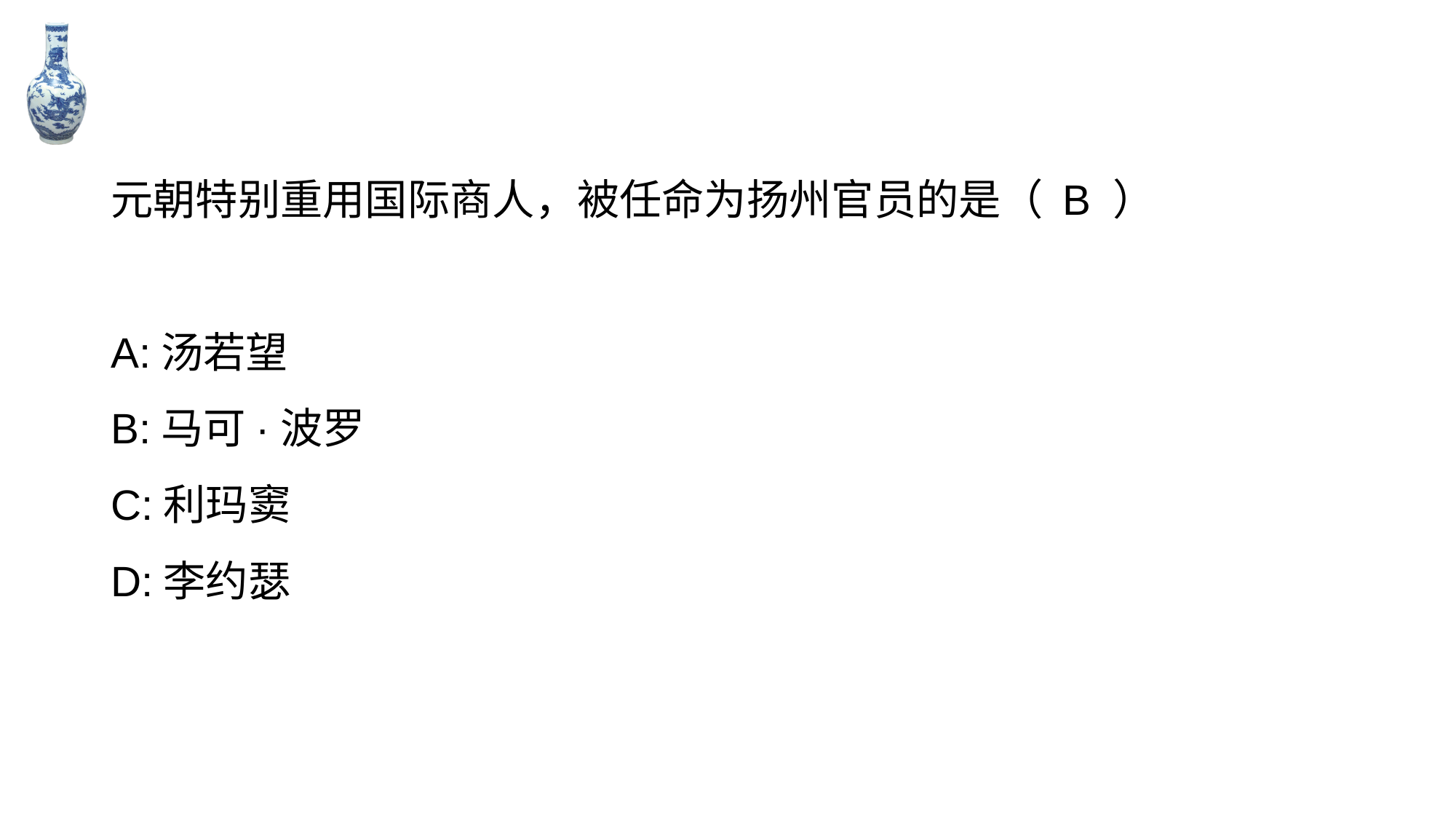

#
元朝特别重用国际商人，被任命为扬州官员的是（ B ）

A:汤若望
B:马可·波罗
C:利玛窦
D:李约瑟

77